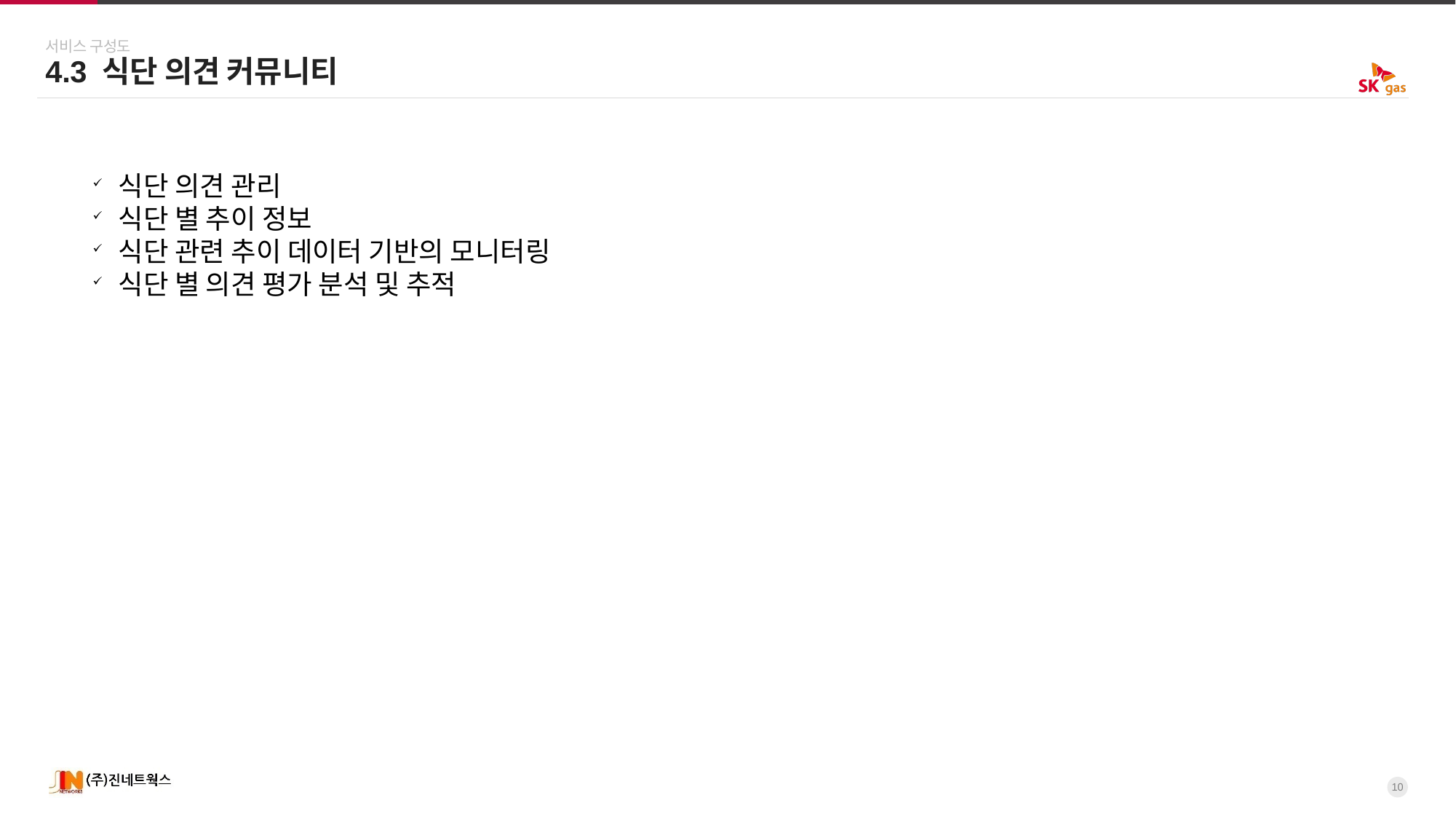

서비스 구성도
4.3 식단 의견 커뮤니티
식단 의견 관리
식단 별 추이 정보
식단 관련 추이 데이터 기반의 모니터링
식단 별 의견 평가 분석 및 추적